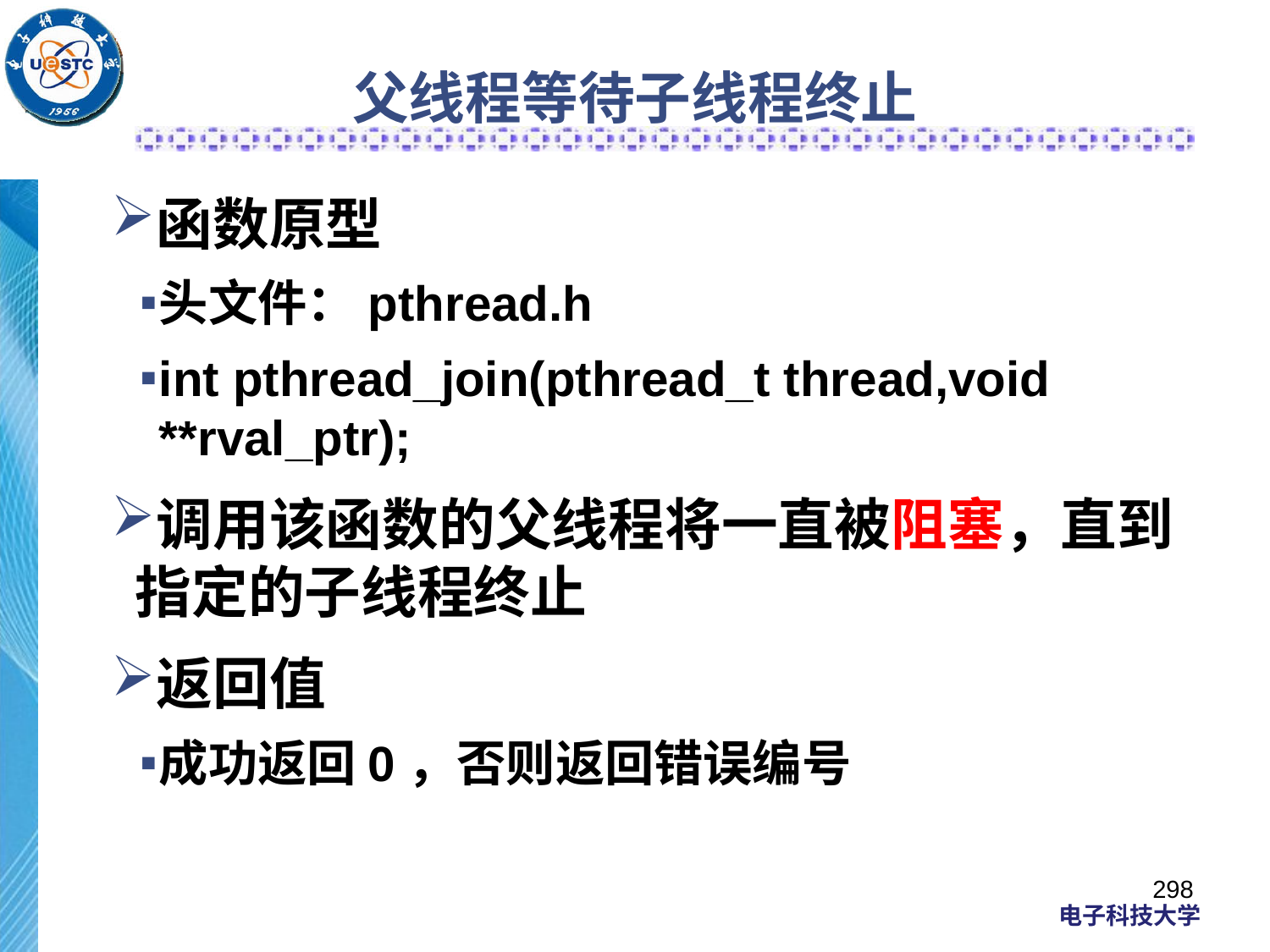

# 父线程等待子线程终止
函数原型
头文件：pthread.h
int pthread_join(pthread_t thread,void **rval_ptr);
调用该函数的父线程将一直被阻塞，直到指定的子线程终止
返回值
成功返回0，否则返回错误编号

298